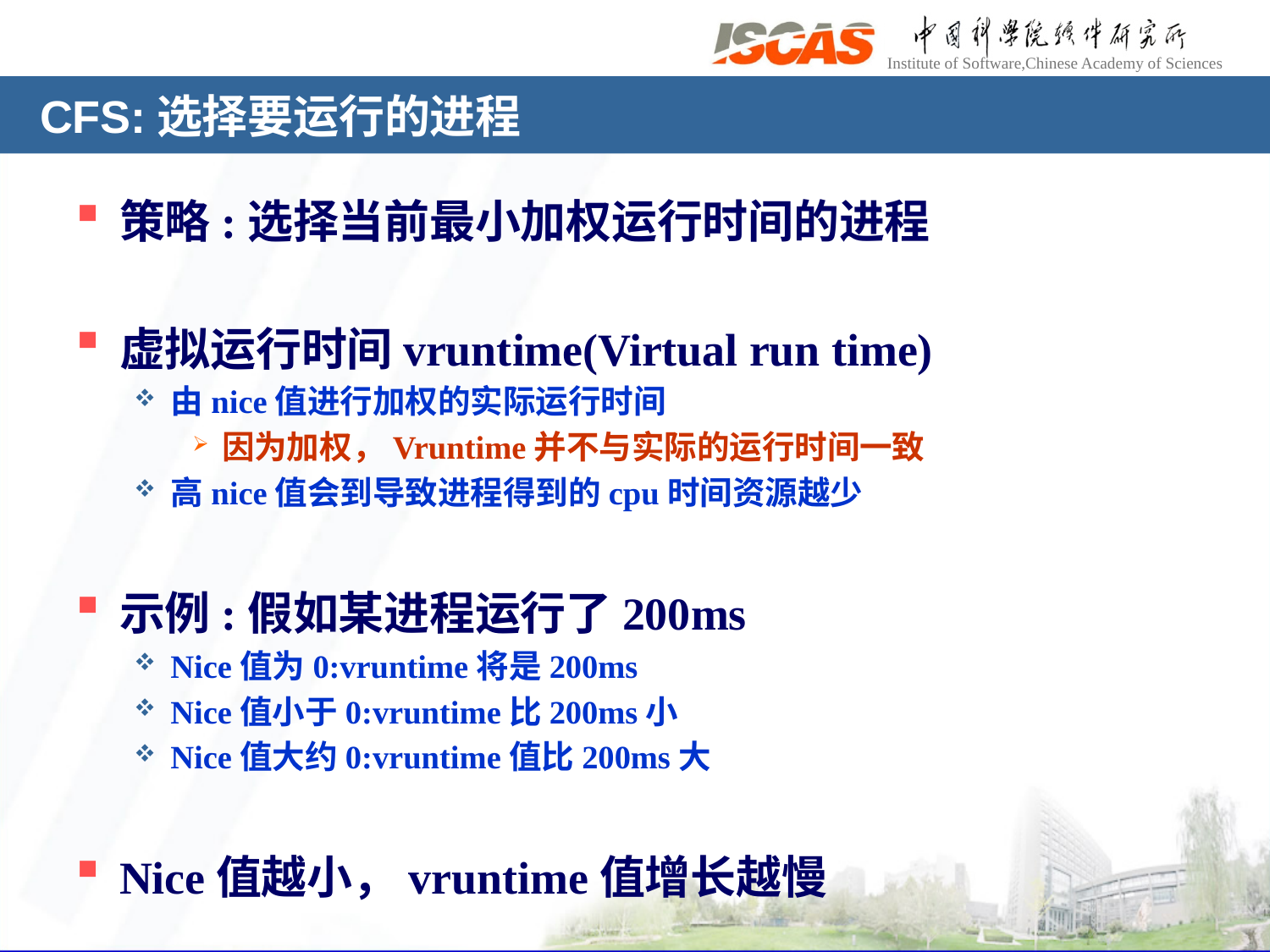

# CFS:选择要运行的进程
策略:选择当前最小加权运行时间的进程

虚拟运行时间vruntime(Virtual run time)
由nice值进行加权的实际运行时间
因为加权，Vruntime并不与实际的运行时间一致
高nice值会到导致进程得到的cpu时间资源越少

示例:假如某进程运行了200ms
Nice值为0:vruntime将是200ms
Nice值小于0:vruntime比200ms小
Nice值大约0:vruntime值比200ms大

Nice值越小，vruntime值增长越慢